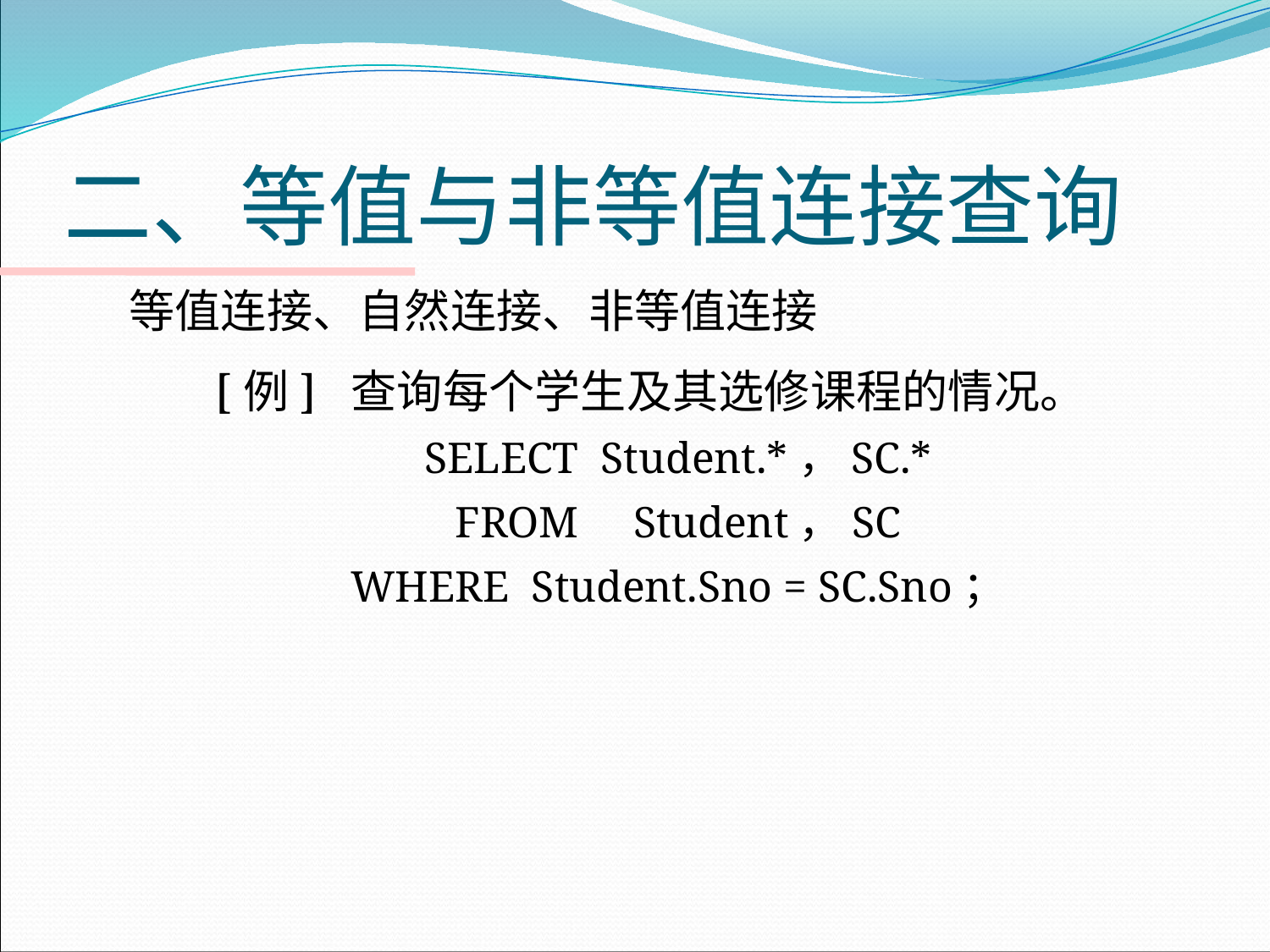

# 二、等值与非等值连接查询
等值连接、自然连接、非等值连接
[例]  查询每个学生及其选修课程的情况。
SELECT  Student.*，SC.*
FROM     Student，SC
WHERE  Student.Sno = SC.Sno；

292